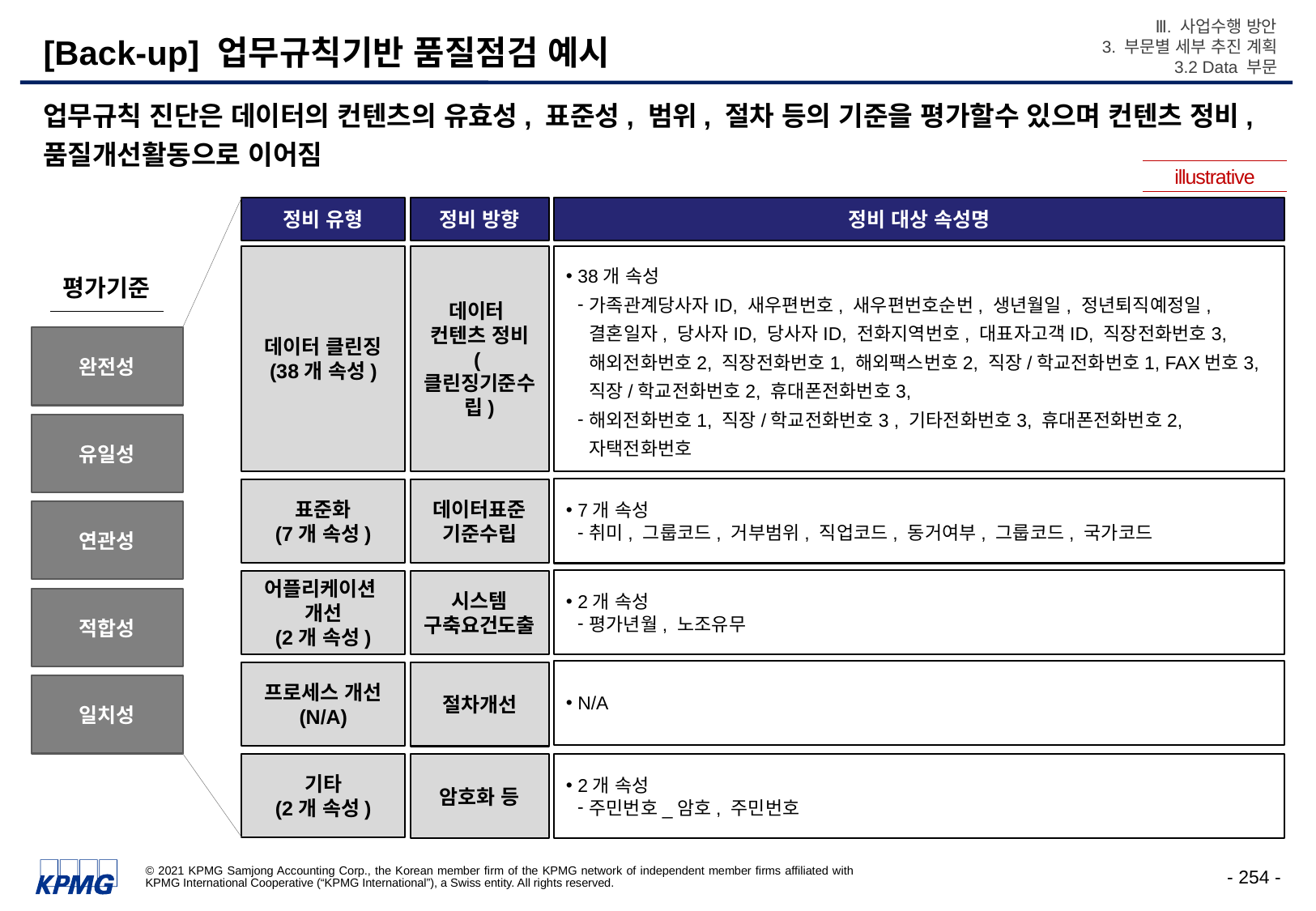

Ⅲ. 사업수행 방안
3. 부문별 세부 추진 계획
3.2 Data 부문
# [Back-up] 업무규칙기반 품질점검 예시
업무규칙 진단은 데이터의 컨텐츠의 유효성, 표준성, 범위, 절차 등의 기준을 평가할수 있으며 컨텐츠 정비, 품질개선활동으로 이어짐
illustrative
정비 유형
정비 방향
정비 대상 속성명
데이터 클린징
(38개 속성)
 38개 속성
가족관계당사자ID, 새우편번호, 새우편번호순번, 생년월일, 정년퇴직예정일, 결혼일자, 당사자ID, 당사자ID, 전화지역번호, 대표자고객ID, 직장전화번호3, 해외전화번호2, 직장전화번호1, 해외팩스번호2, 직장/학교전화번호1, FAX번호3, 직장/학교전화번호2, 휴대폰전화번호3,
해외전화번호1, 직장/학교전화번호3 , 기타전화번호3, 휴대폰전화번호2, 자택전화번호
데이터
컨텐츠 정비
(클린징기준수립)
 7개 속성
취미, 그룹코드, 거부범위, 직업코드, 동거여부, 그룹코드, 국가코드
데이터표준
기준수립
표준화
(7개 속성)
 2개 속성
평가년월, 노조유무
어플리케이션
개선
(2개 속성)
시스템
구축요건도출
 N/A
절차개선
프로세스 개선
(N/A)
기타
(2개 속성)
암호화 등
 2개 속성
주민번호_암호, 주민번호
평가기준
완전성
유일성
연관성
적합성
일치성